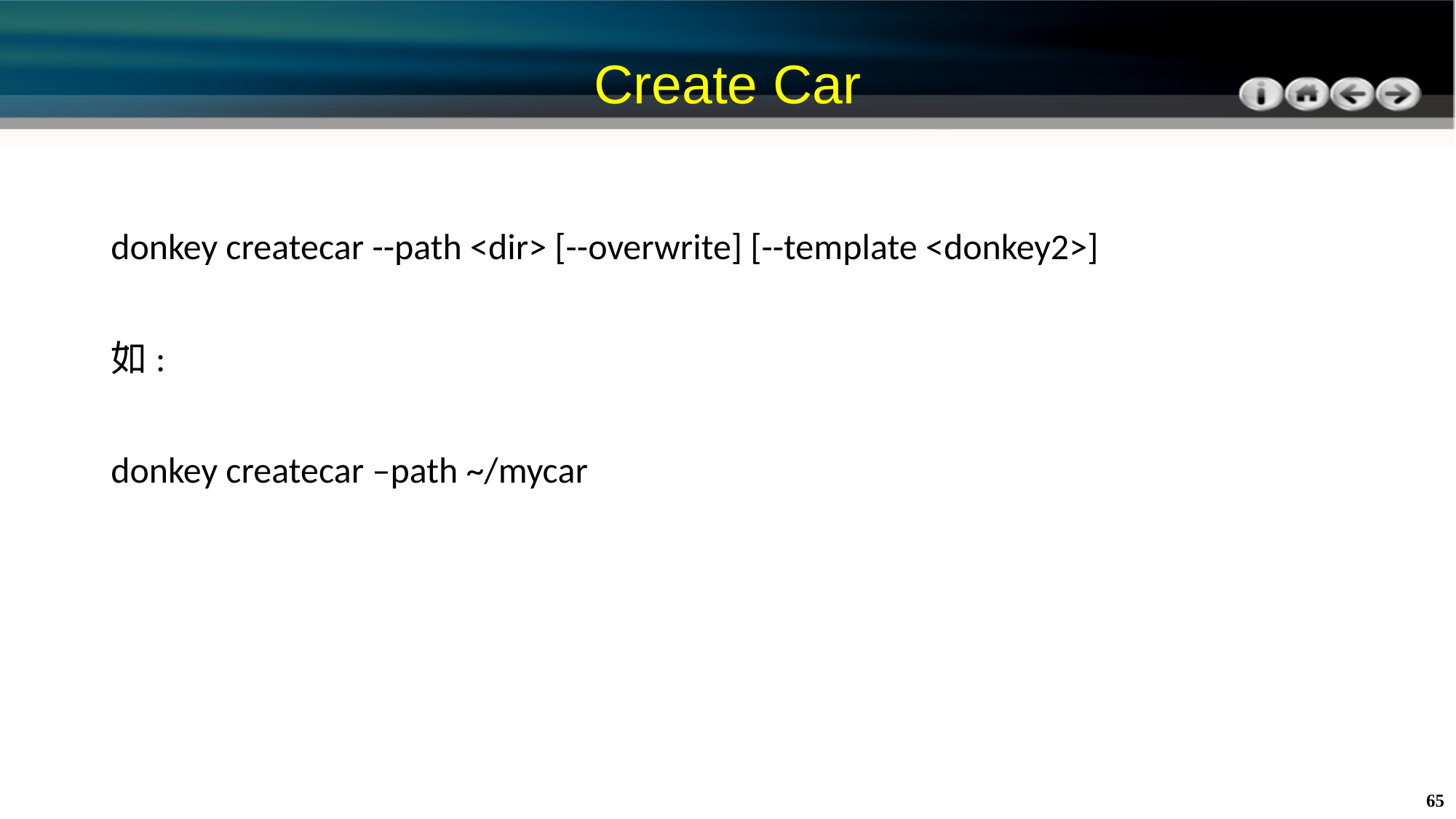

# Create Car
donkey createcar --path <dir> [--overwrite] [--template <donkey2>]

如:

donkey createcar –path ~/mycar